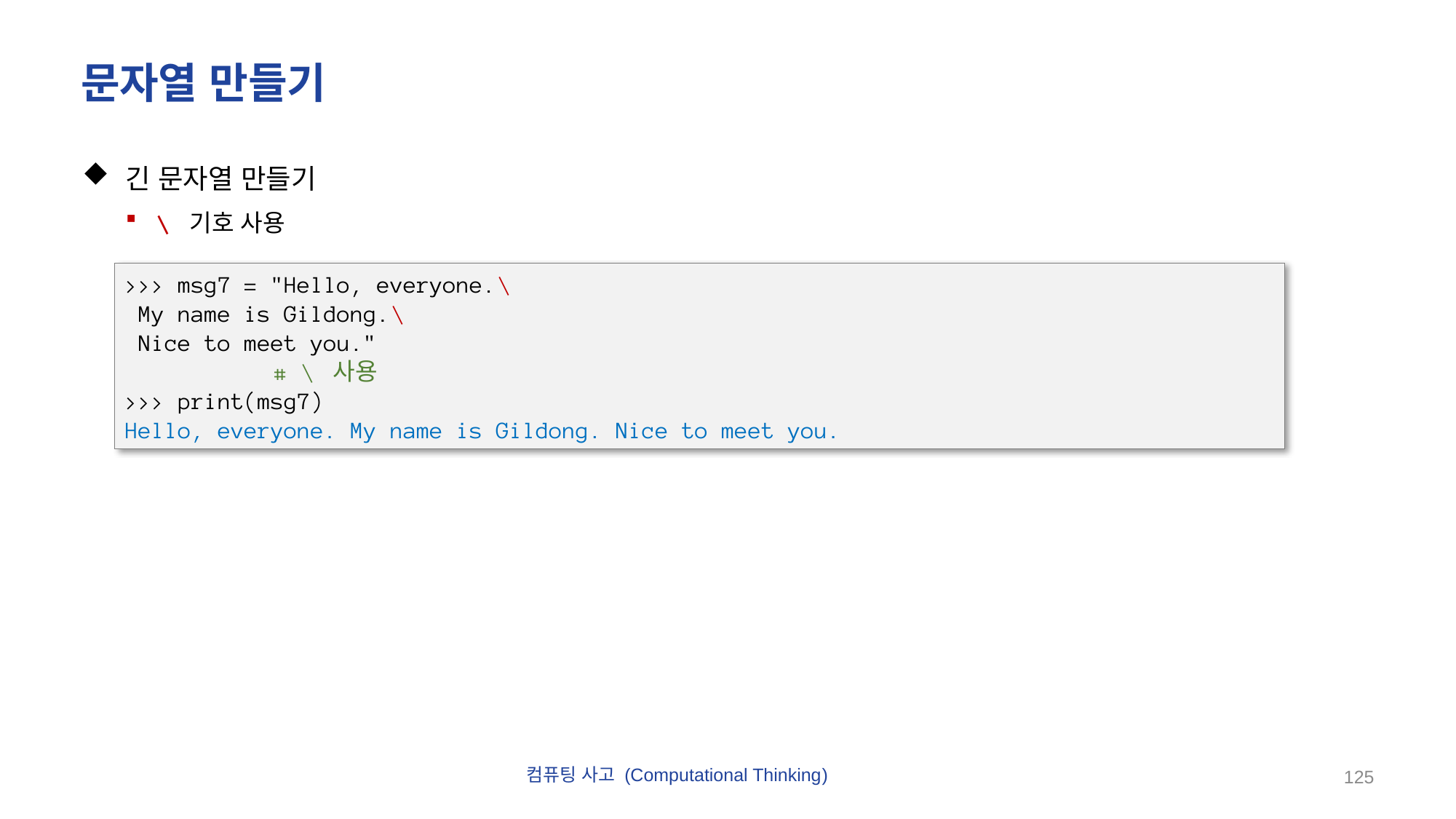

# 문자열 만들기
긴 문자열 만들기
\ 기호 사용

>>> msg7 = "Hello, everyone.\
 My name is Gildong.\
 Nice to meet you."									   # \ 사용
>>> print(msg7)
Hello, everyone. My name is Gildong. Nice to meet you.